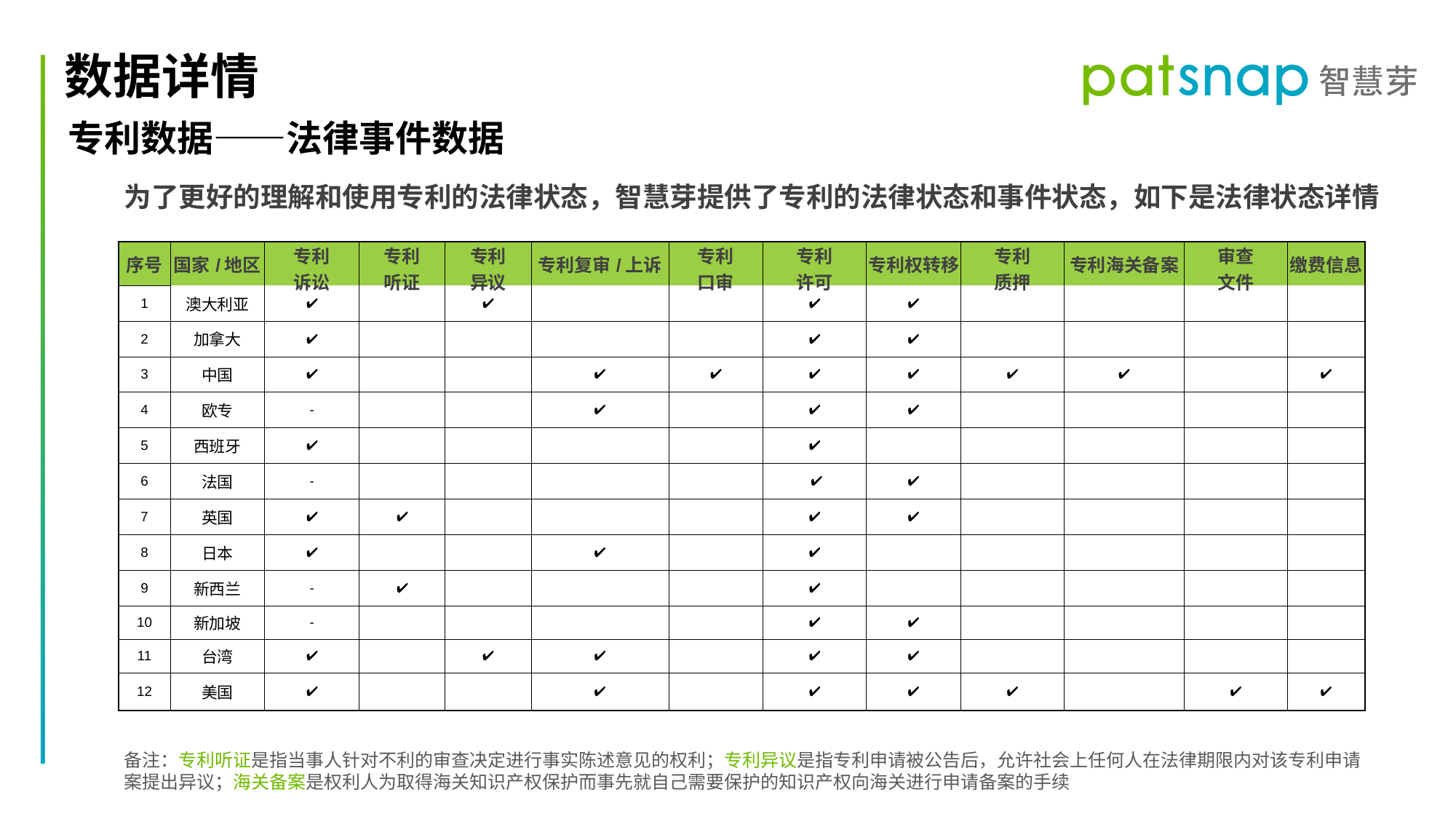

数据详情
 专利数据——法律事件数据
为了更好的理解和使用专利的法律状态，智慧芽提供了专利的法律状态和事件状态，如下是法律状态详情
| 序号 | 国家/地区 | 专利 诉讼 | 专利 听证 | 专利 异议 | 专利复审/上诉 | 专利 口审 | 专利 许可 | 专利权转移 | 专利 质押 | 专利海关备案 | 审查 文件 | 缴费信息 |
| --- | --- | --- | --- | --- | --- | --- | --- | --- | --- | --- | --- | --- |
| 1 | 澳大利亚 | ✔ |  | ✔ |  |  | ✔ | ✔ |  |  |  |  |
| 2 | 加拿大 | ✔ |  |  |  |  | ✔ | ✔ |  |  |  |  |
| 3 | 中国 | ✔ |  |  | ✔ | ✔ | ✔ | ✔ | ✔ | ✔ |  | ✔ |
| 4 | 欧专 | - |  |  | ✔ |  | ✔ | ✔ |  |  |  |  |
| 5 | 西班牙 | ✔ |  |  |  |  | ✔ |  |  |  |  |  |
| 6 | 法国 | - |  |  |  |  | ✔ | ✔ |  |  |  |  |
| 7 | 英国 | ✔ | ✔ |  |  |  | ✔ | ✔ |  |  |  |  |
| 8 | 日本 | ✔ |  |  | ✔ |  | ✔ |  |  |  |  |  |
| 9 | 新西兰 | - | ✔ |  |  |  | ✔ |  |  |  |  |  |
| 10 | 新加坡 | - |  |  |  |  | ✔ | ✔ |  |  |  |  |
| 11 | 台湾 | ✔ |  | ✔ | ✔ |  | ✔ | ✔ |  |  |  |  |
| 12 | 美国 | ✔ |  |  | ✔ |  | ✔ | ✔ | ✔ |  | ✔ | ✔ |
备注：专利听证是指当事人针对不利的审查决定进行事实陈述意见的权利；专利异议是指专利申请被公告后，允许社会上任何人在法律期限内对该专利申请案提出异议；海关备案是权利人为取得海关知识产权保护而事先就自己需要保护的知识产权向海关进行申请备案的手续